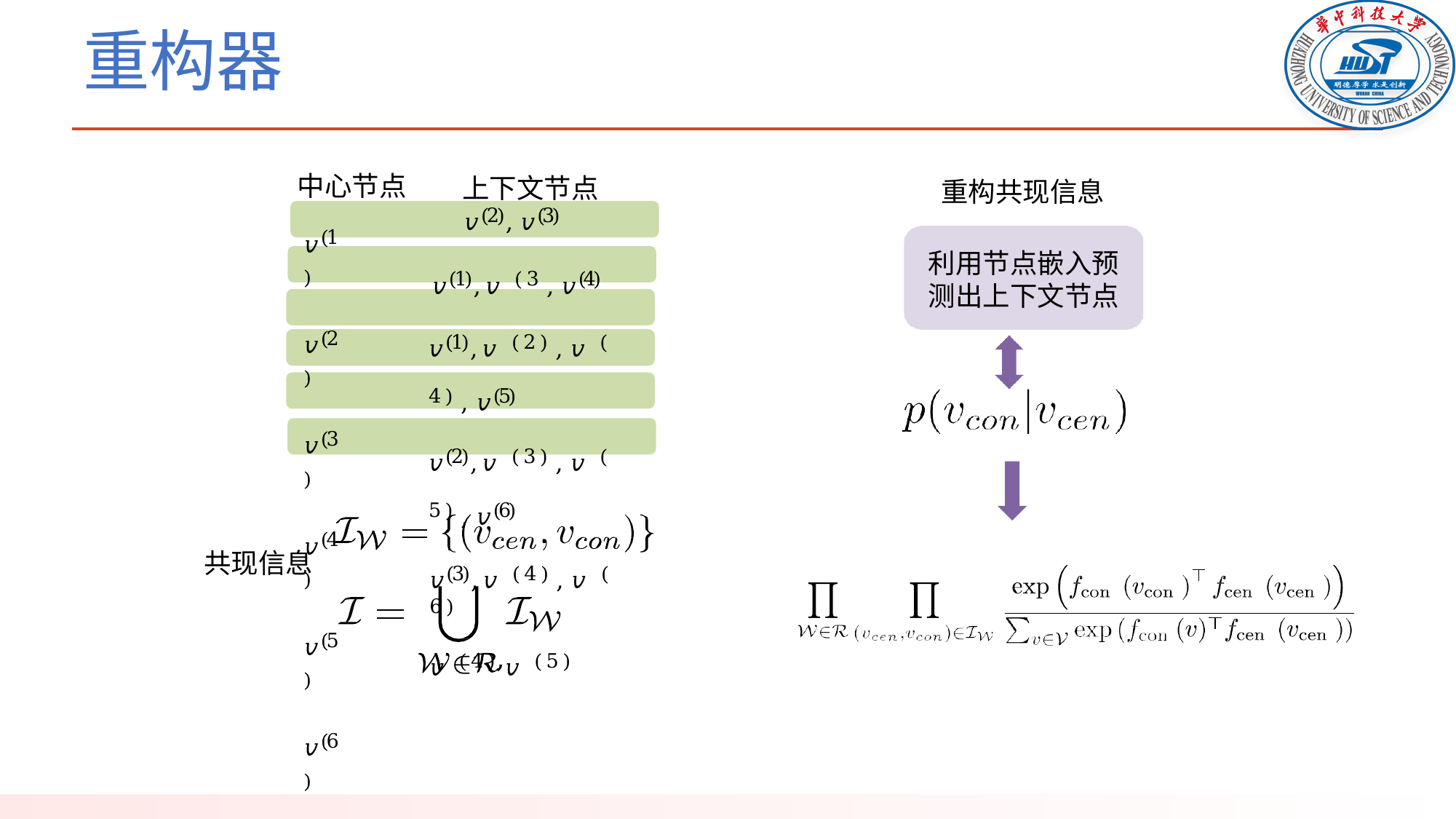

# 重构器
中心节点
上下文节点
𝑣(2), 𝑣(3)
𝑣(1), 𝑣 ( 3 , 𝑣(4)
𝑣(1), 𝑣 ( 2 ) , 𝑣 ( 4 ) , 𝑣(5)
𝑣(2), 𝑣 ( 3 ) , 𝑣 ( 5 ) , 𝑣(6)
𝑣(3), 𝑣 ( 4 ) , 𝑣 ( 6 )
𝑣 ( 4 ),𝑣 ( 5 )
重构共现信息
𝑣(1)
𝑣(2)
𝑣(3)
𝑣(4)
𝑣(5)
𝑣(6)

利用节点嵌入预测出上下文节点

共现信息